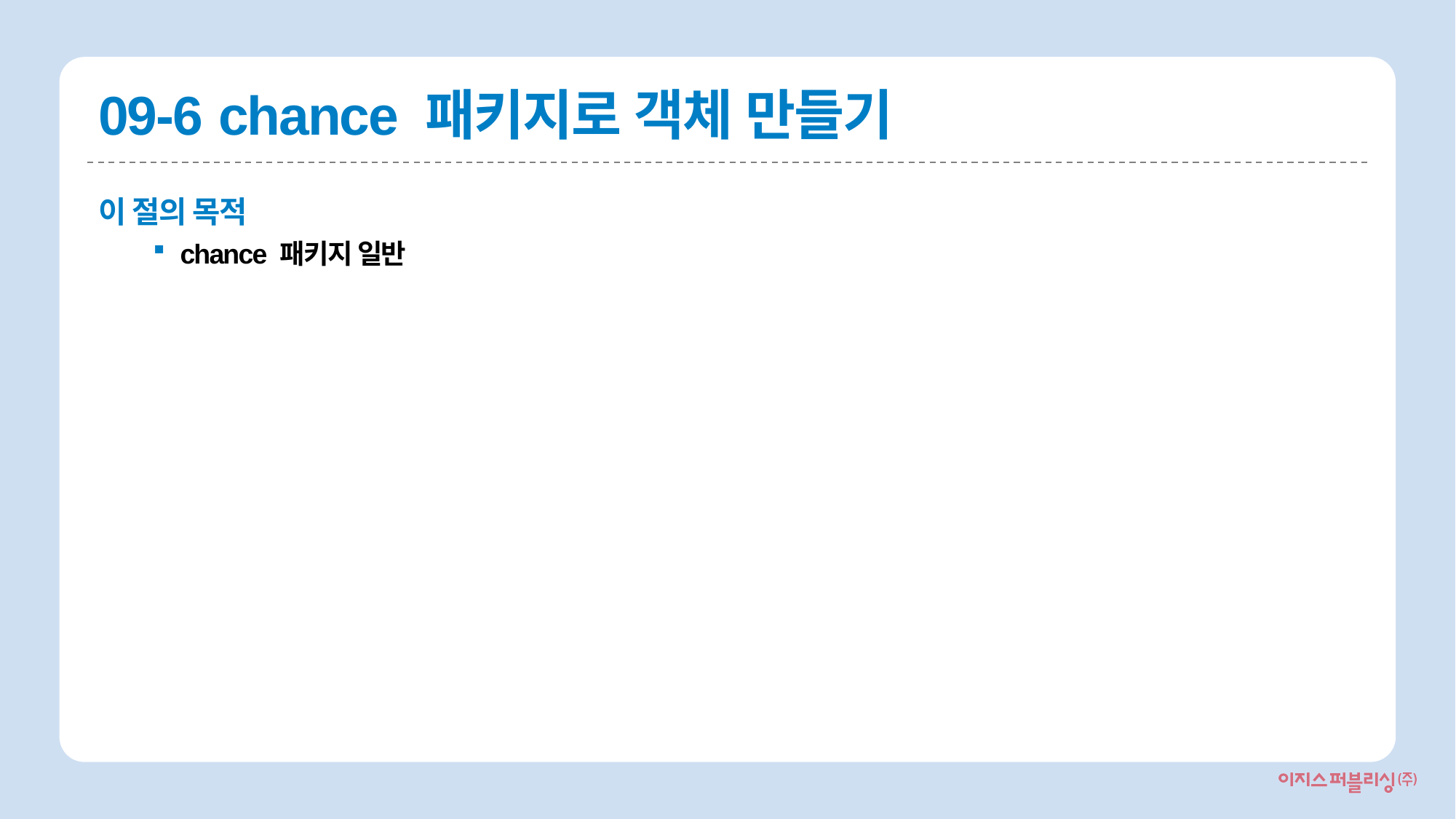

# 09-6 chance 패키지로 객체 만들기
이 절의 목적
chance 패키지 일반